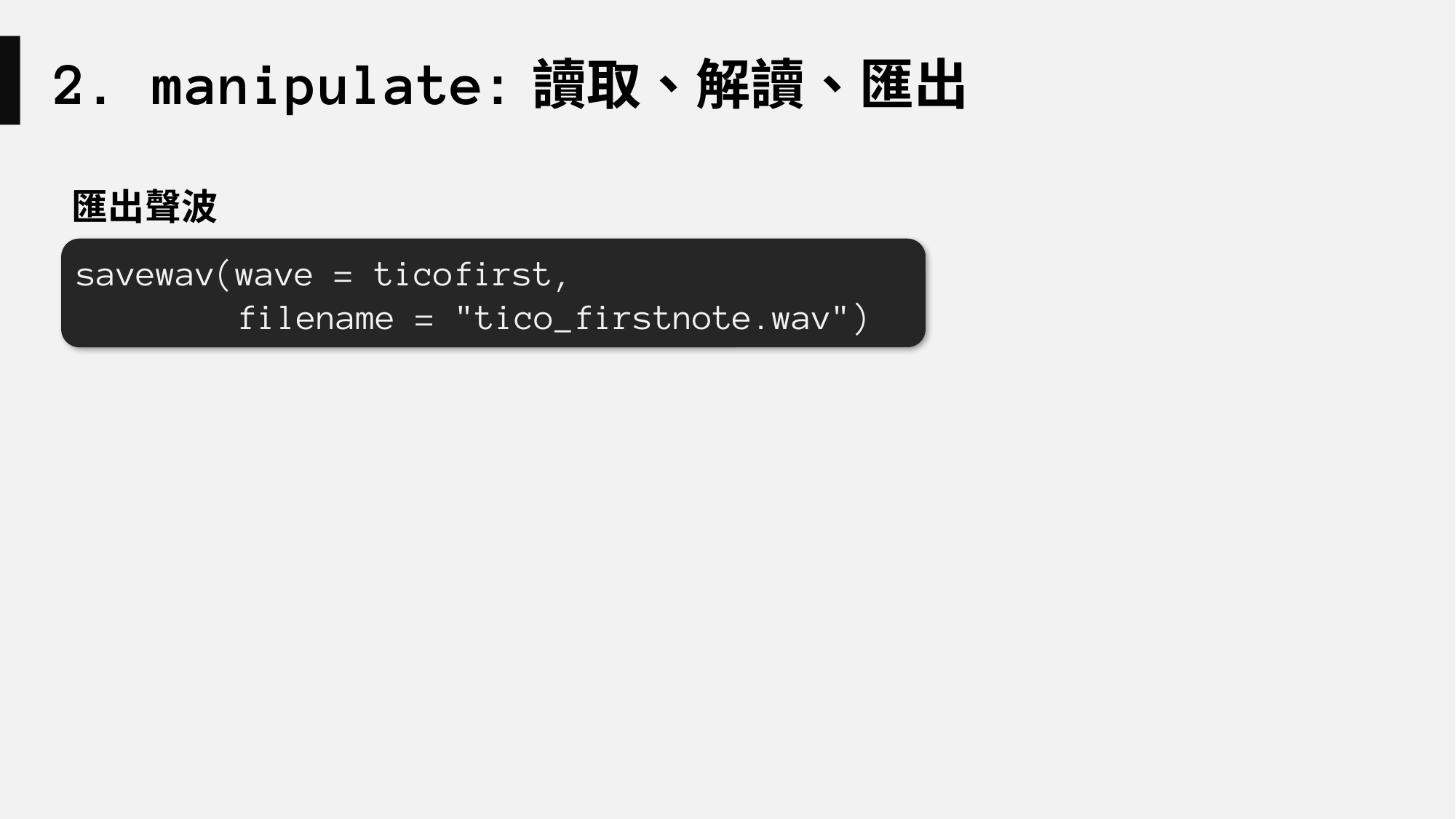

2. manipulate:讀取、解讀、匯出
匯出聲波
savewav(wave = ticofirst,
filename = "tico_firstnote.wav")